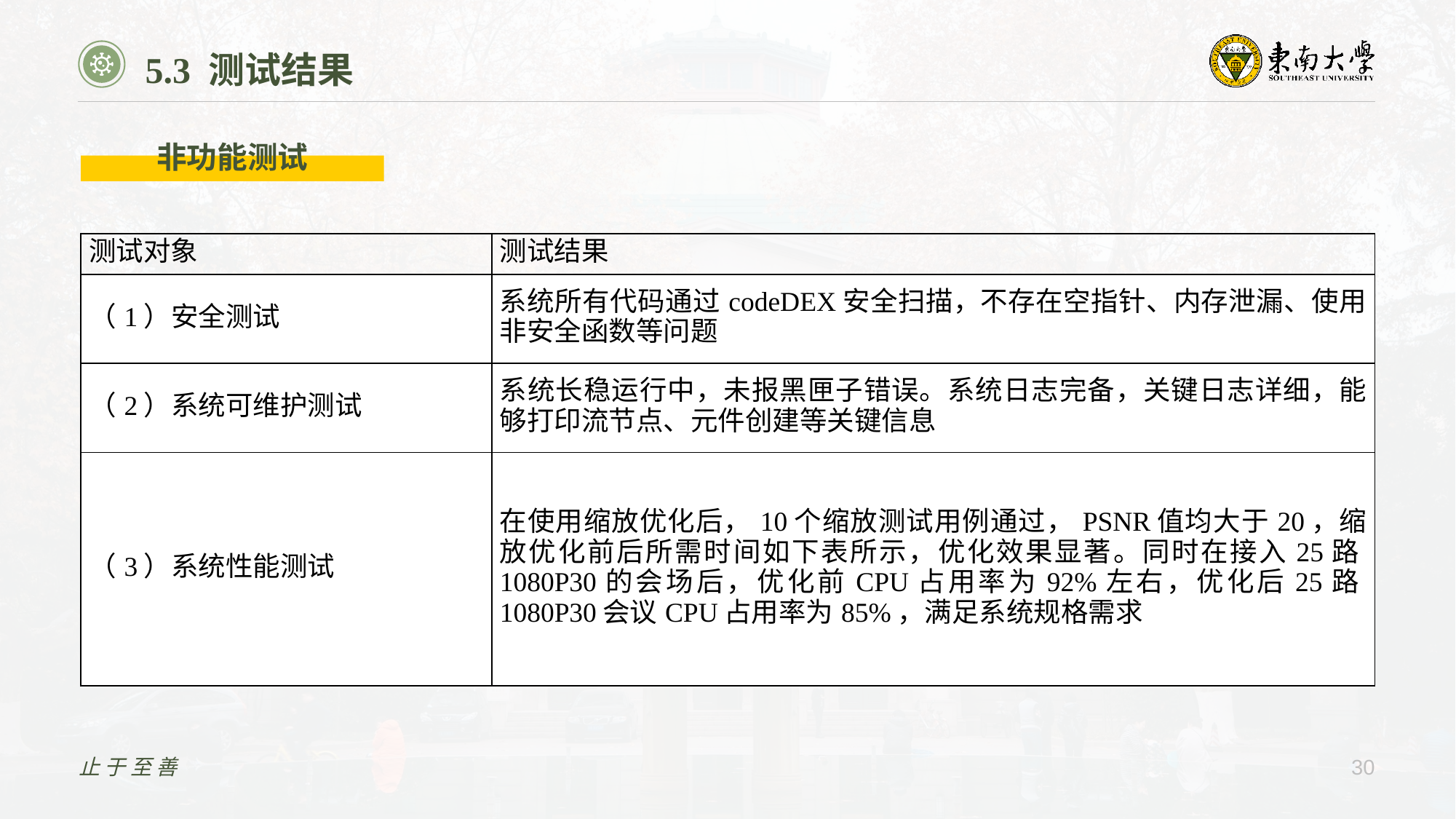

5.3 测试结果
非功能测试

| 测试对象 | 测试结果 |
| --- | --- |
| （1）安全测试 | 系统所有代码通过codeDEX安全扫描，不存在空指针、内存泄漏、使用非安全函数等问题 |
| （2）系统可维护测试 | 系统长稳运行中，未报黑匣子错误。系统日志完备，关键日志详细，能够打印流节点、元件创建等关键信息 |
| （3）系统性能测试 | 在使用缩放优化后，10个缩放测试用例通过，PSNR值均大于20，缩放优化前后所需时间如下表所示，优化效果显著。同时在接入25路1080P30的会场后，优化前CPU占用率为92%左右，优化后25路1080P30会议CPU占用率为85%，满足系统规格需求 |
止于至善
30